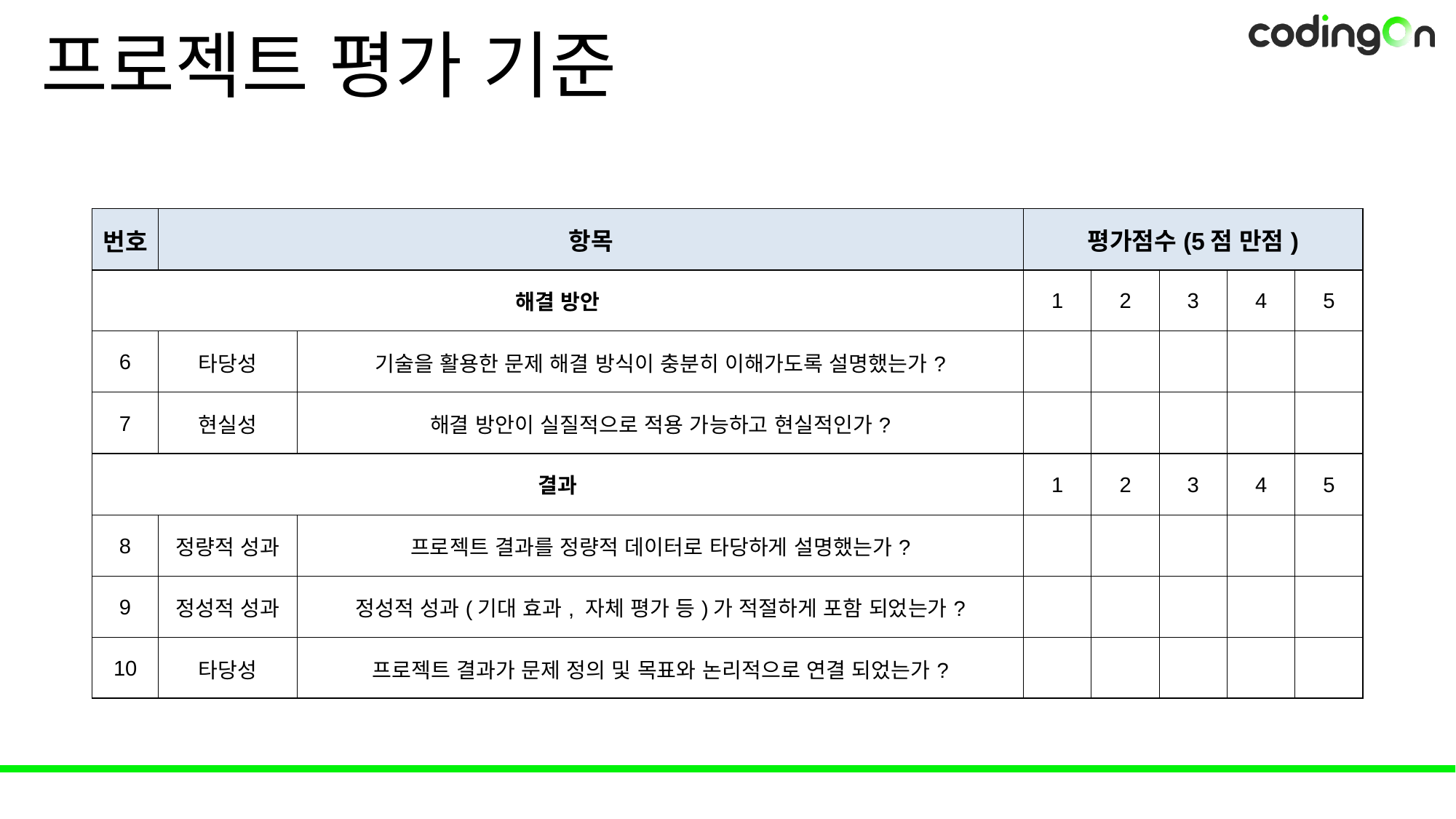

# 프로젝트 평가 기준
| 번호 | 항목 |  | 평가점수(5점 만점) |  |  |  |  |
| --- | --- | --- | --- | --- | --- | --- | --- |
| 해결 방안 |  |  | 1 | 2 | 3 | 4 | 5 |
| 6 | 타당성 | 기술을 활용한 문제 해결 방식이 충분히 이해가도록 설명했는가? |  |  |  |  |  |
| 7 | 현실성 | 해결 방안이 실질적으로 적용 가능하고 현실적인가? |  |  |  |  |  |
| 결과 |  |  | 1 | 2 | 3 | 4 | 5 |
| 8 | 정량적 성과 | 프로젝트 결과를 정량적 데이터로 타당하게 설명했는가? |  |  |  |  |  |
| 9 | 정성적 성과 | 정성적 성과(기대 효과, 자체 평가 등)가 적절하게 포함 되었는가? |  |  |  |  |  |
| 10 | 타당성 | 프로젝트 결과가 문제 정의 및 목표와 논리적으로 연결 되었는가? |  |  |  |  |  |